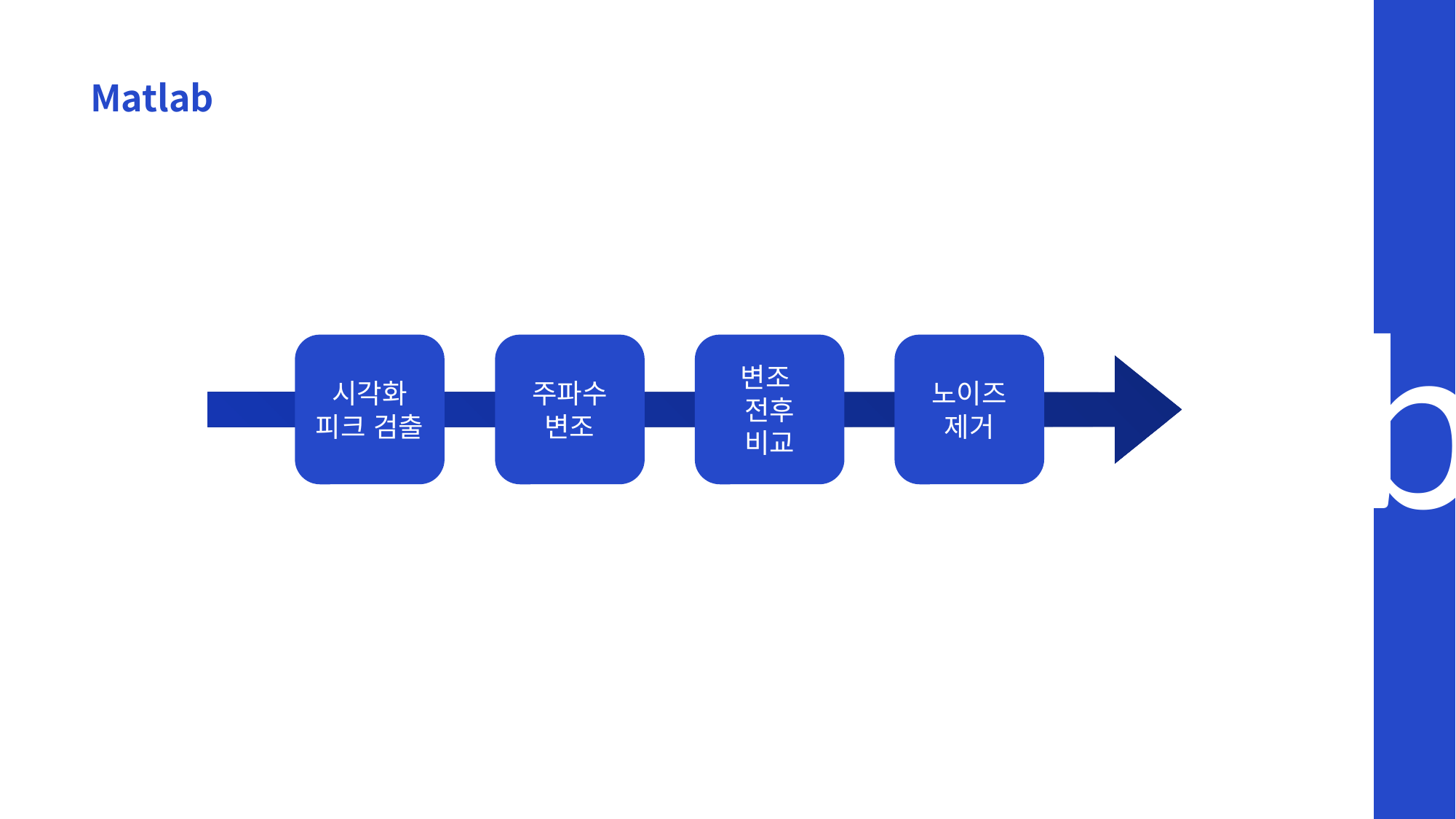

Matlab
b
노이즈
제거
주파수
변조
변조
전후
비교
시각화
피크 검출